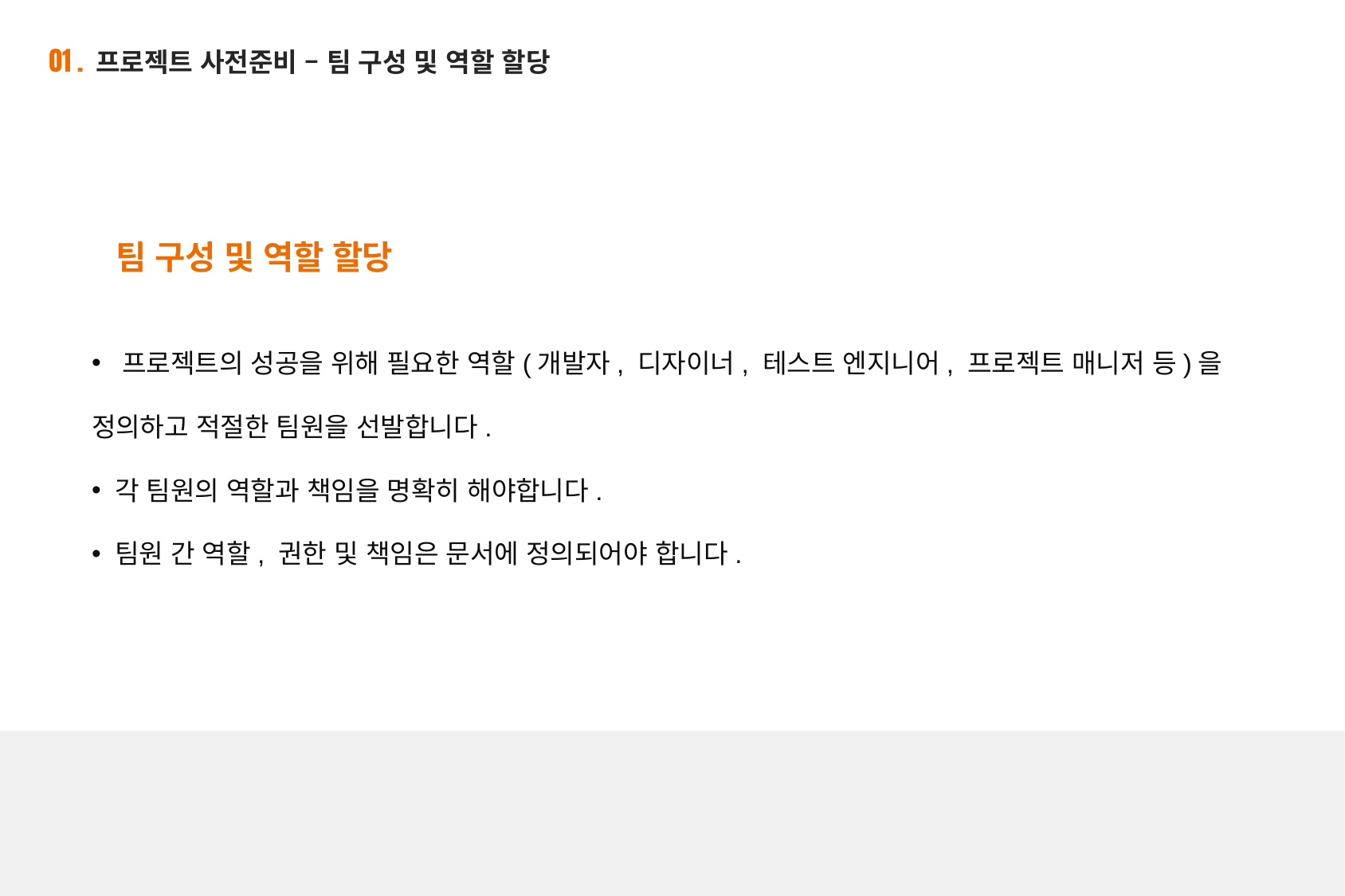

01 .
프로젝트 사전준비 – 팀 구성 및 역할 할당
팀 구성 및 역할 할당
  프로젝트의 성공을 위해 필요한 역할(개발자, 디자이너, 테스트 엔지니어, 프로젝트 매니저 등)을 정의하고 적절한 팀원을 선발합니다.
 각 팀원의 역할과 책임을 명확히 해야합니다.
 팀원 간 역할, 권한 및 책임은 문서에 정의되어야 합니다.